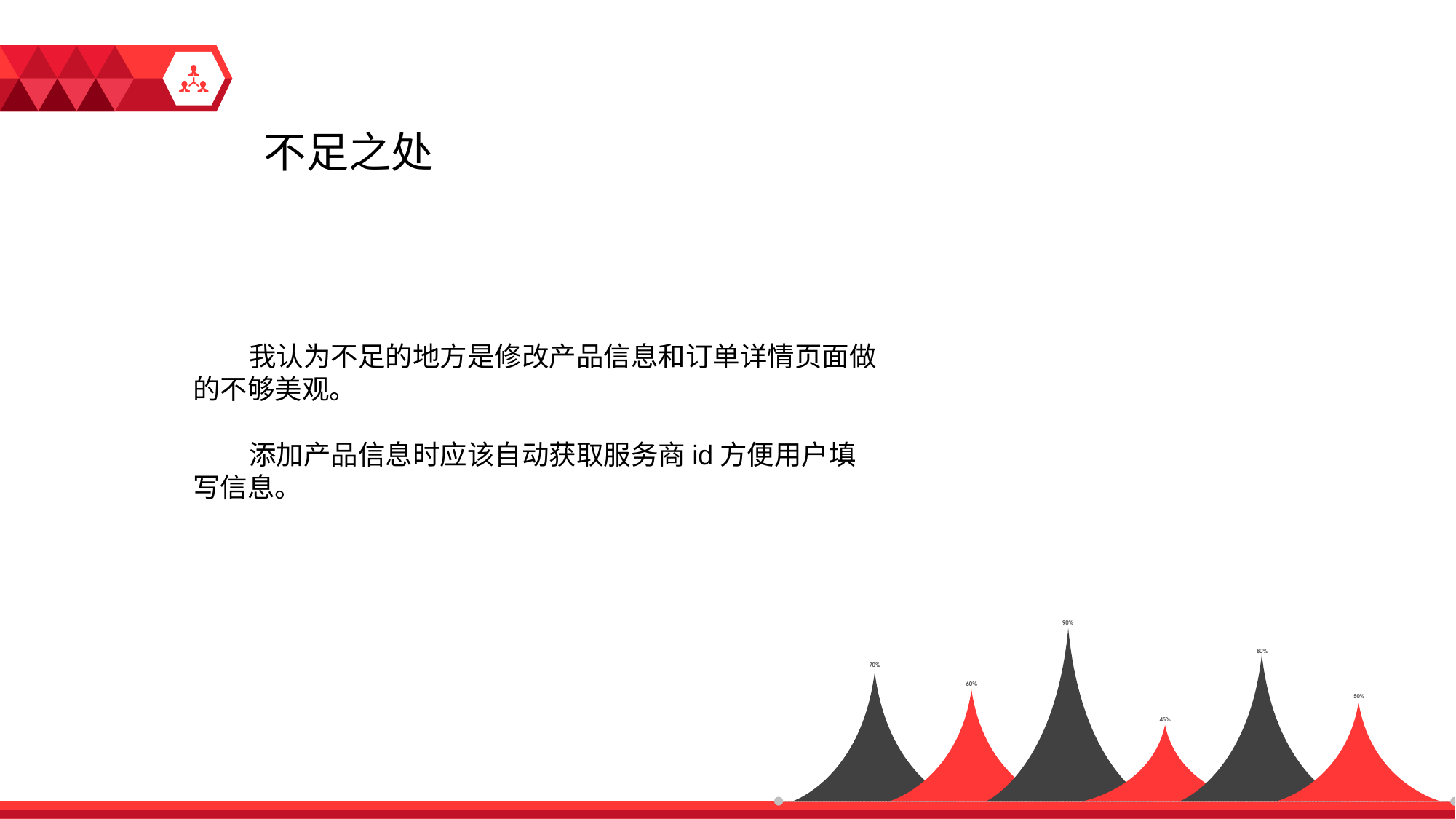

不足之处

        我认为不足的地方是修改产品信息和订单详情页面做的不够美观。

        添加产品信息时应该自动获取服务商id方便用户填写信息。

90%

80%

70%

60%
50%

45%